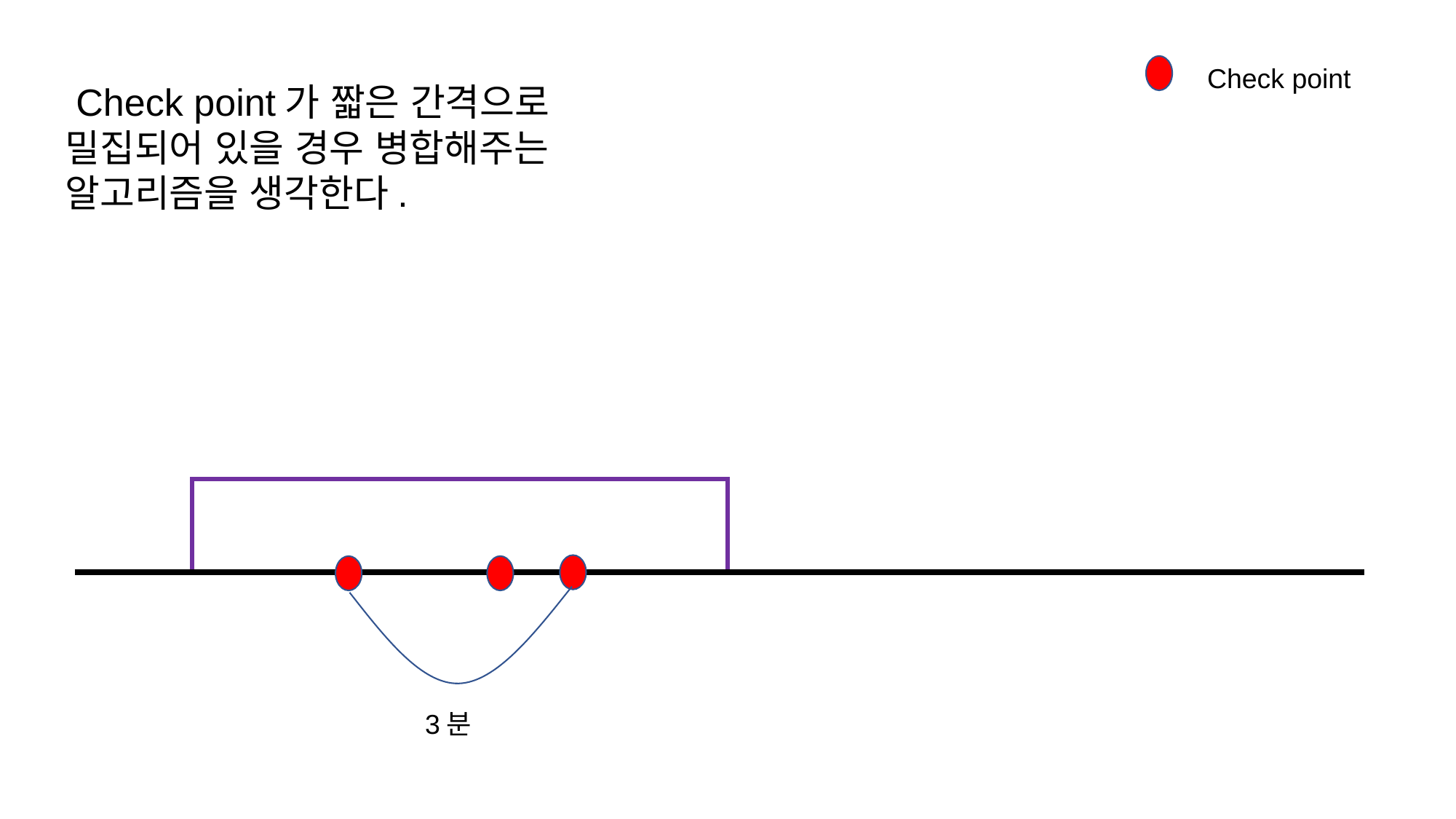

Check point

 Check point가 짧은 간격으로 밀집되어 있을 경우 병합해주는 알고리즘을 생각한다.

3분